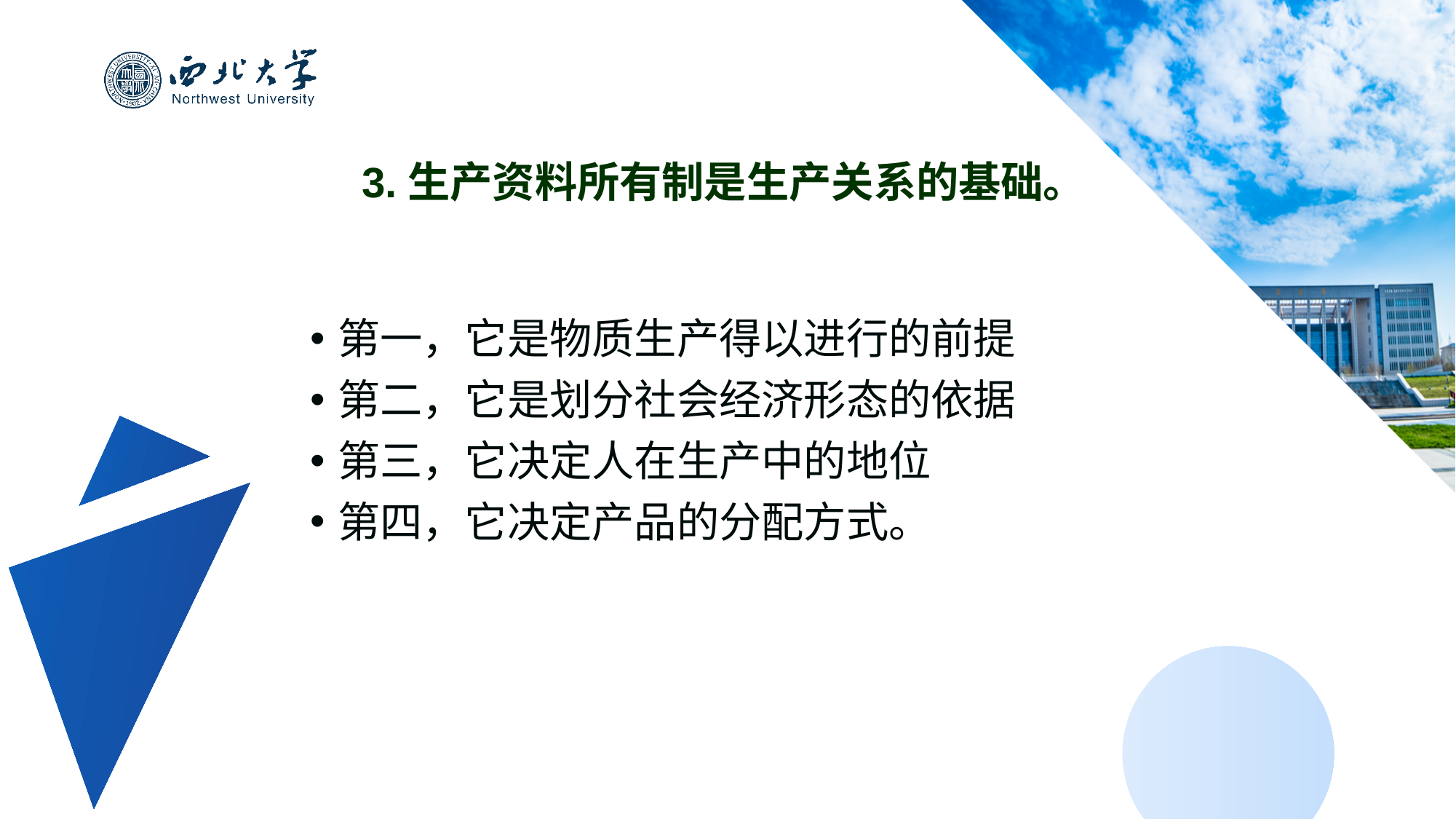

3.生产资料所有制是生产关系的基础。

第一，它是物质生产得以进行的前提
第二，它是划分社会经济形态的依据
第三，它决定人在生产中的地位
第四，它决定产品的分配方式。